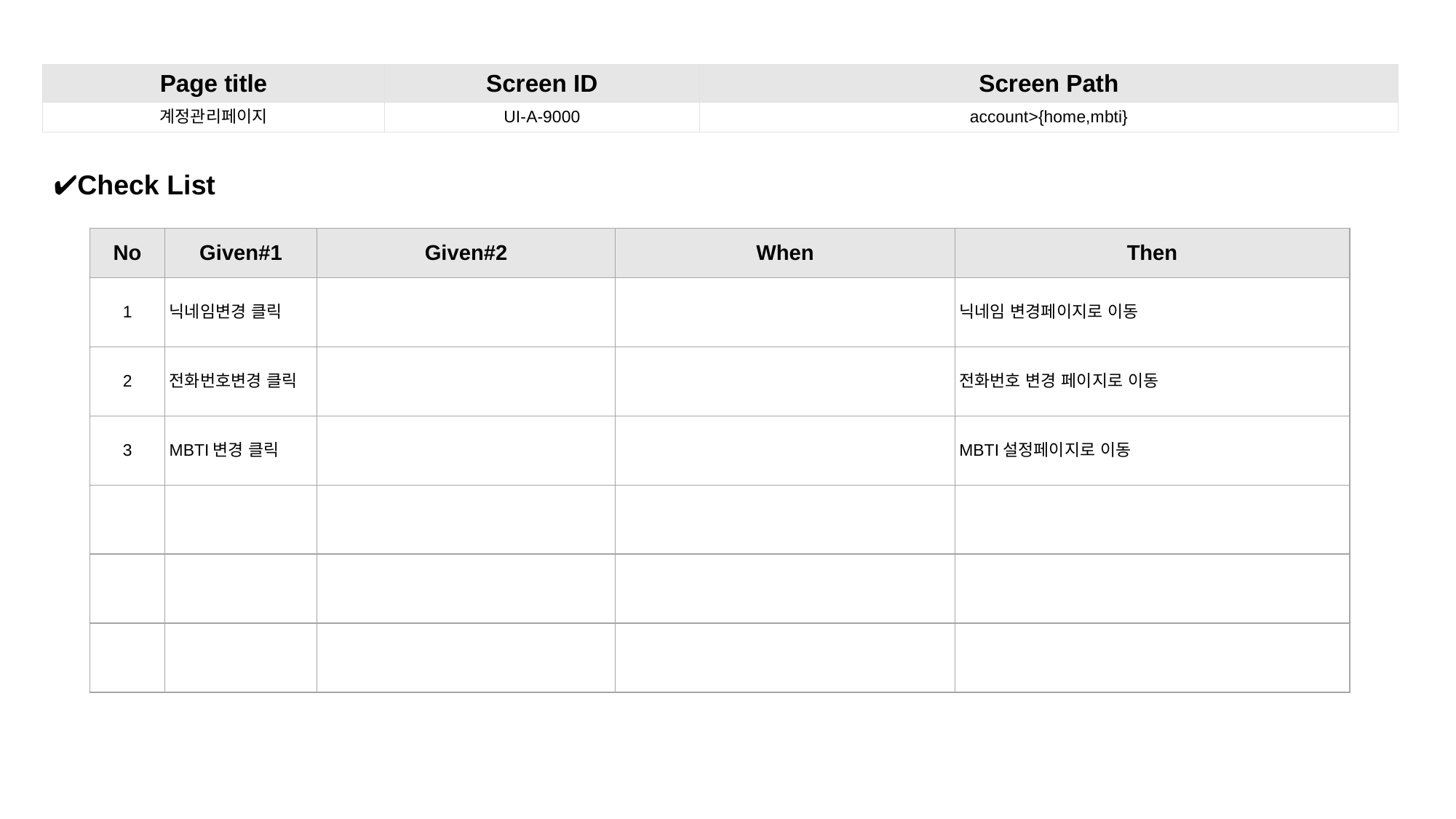

| Page title | Screen ID | Screen Path |
| --- | --- | --- |
| 계정관리페이지 | UI-A-9000 | account>{home,mbti} |
✔Check List
| No | Given#1 | Given#2 | When | Then |
| --- | --- | --- | --- | --- |
| 1 | 닉네임변경 클릭 |  |  | 닉네임 변경페이지로 이동 |
| 2 | 전화번호변경 클릭 |  |  | 전화번호 변경 페이지로 이동 |
| 3 | MBTI변경 클릭 |  |  | MBTI설정페이지로 이동 |
|  |  |  |  |  |
|  |  |  |  |  |
|  |  |  |  |  |